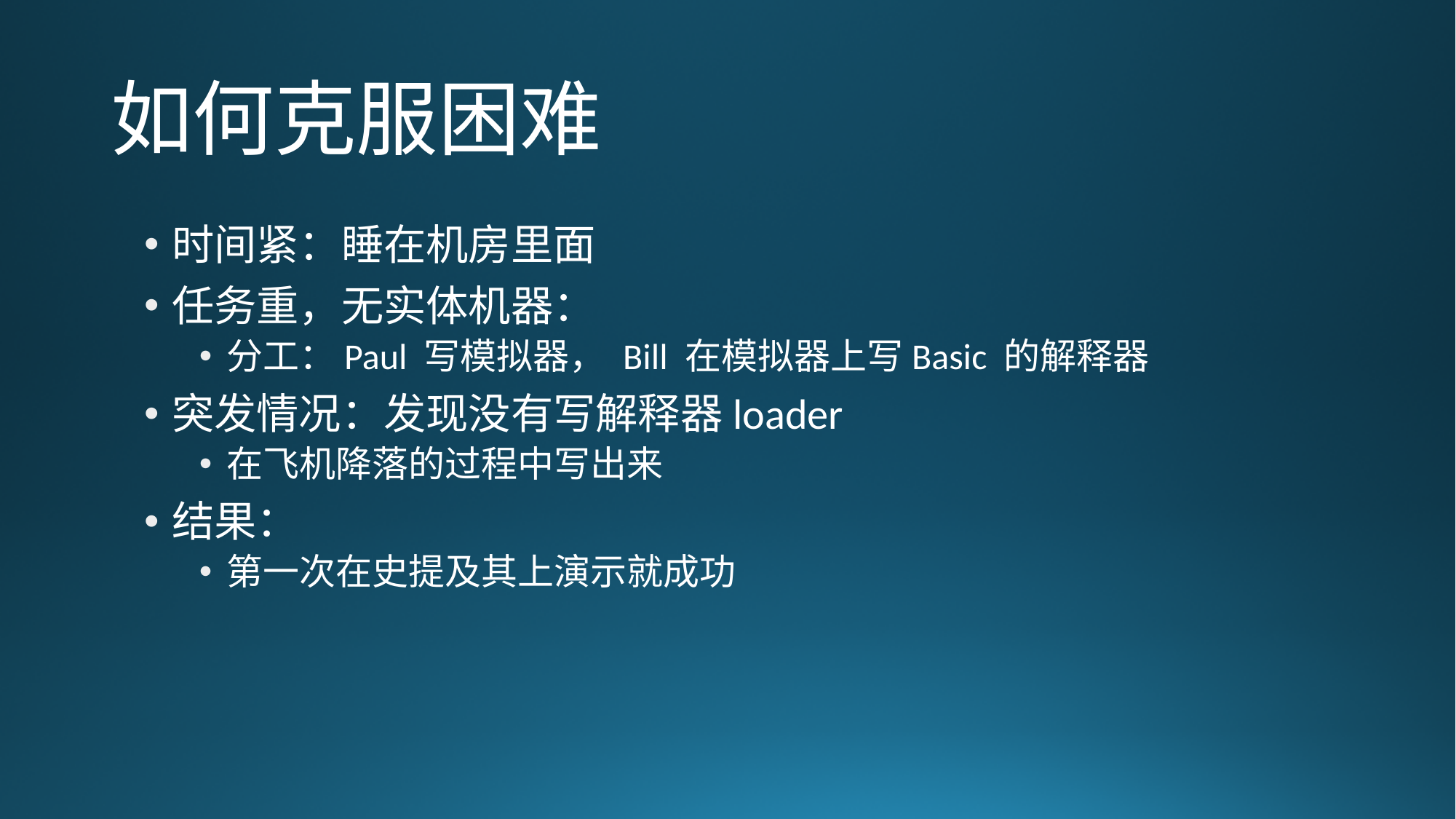

# 如何克服困难
时间紧：睡在机房里面
任务重，无实体机器：
分工：Paul 写模拟器， Bill 在模拟器上写Basic 的解释器
突发情况：发现没有写解释器loader
在飞机降落的过程中写出来
结果：
第一次在史提及其上演示就成功